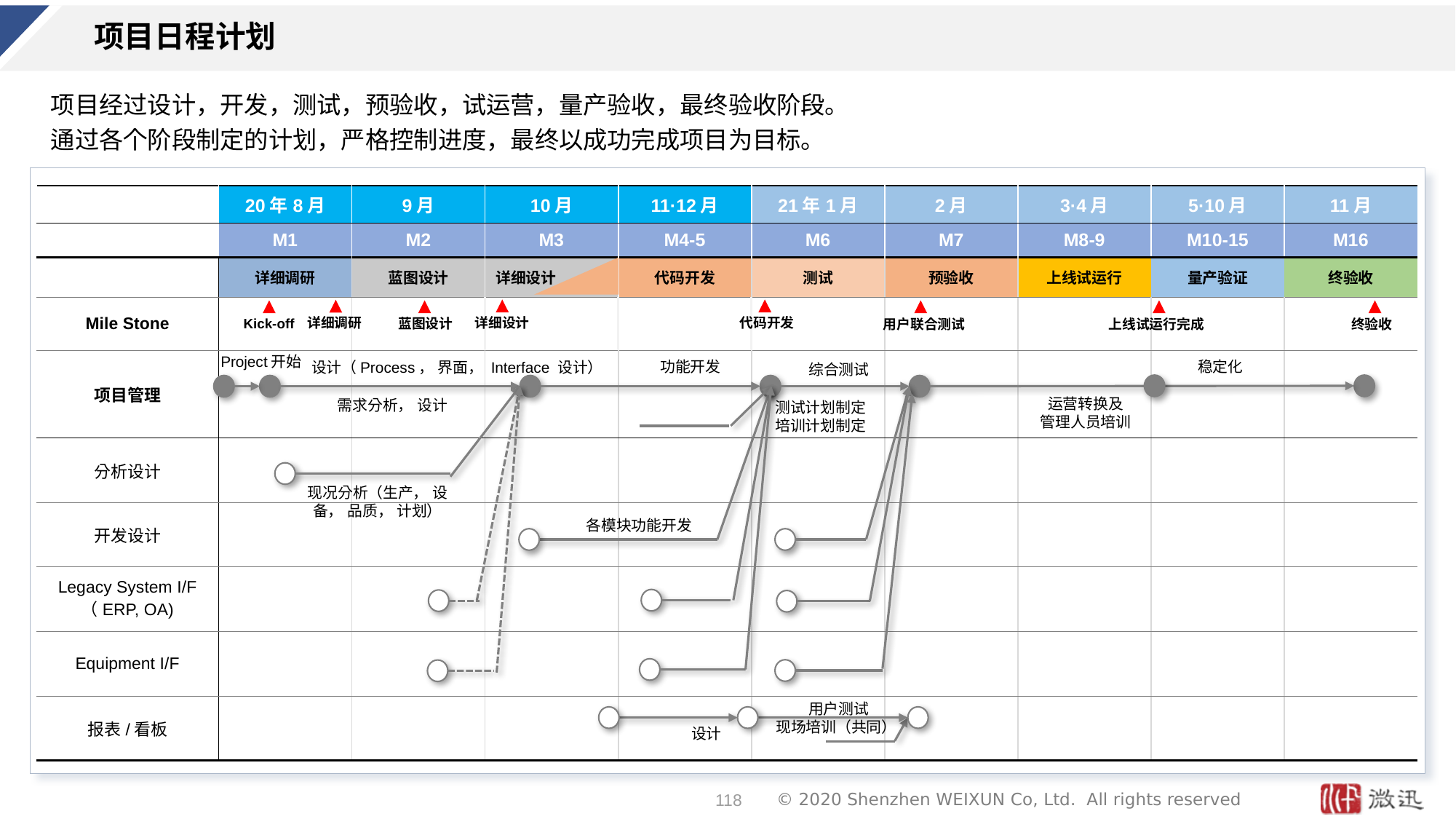

# 项目日程计划
项目经过设计，开发，测试，预验收，试运营，量产验收，最终验收阶段。
通过各个阶段制定的计划，严格控制进度，最终以成功完成项目为目标。
|  | 20年8月 | 9月 | 10月 | 11·12月 | 21年1月 | 2月 | 3·4月 | 5·10月 | 11月 |
| --- | --- | --- | --- | --- | --- | --- | --- | --- | --- |
|  | M1 | M2 | M3 | M4-5 | M6 | M7 | M8-9 | M10-15 | M16 |
|  | 详细调研 | 蓝图设计 | 详细设计 | 代码开发 | 测试 | 预验收 | 上线试运行 | 量产验证 | 终验收 |
| Mile Stone |  |  |  |  |  |  |  |  |  |
| 项目管理 |  |  |  |  |  |  |  |  |  |
| 分析设计 |  |  |  |  |  |  |  |  |  |
| 开发设计 |  |  |  |  |  |  |  |  |  |
| Legacy System I/F （ERP, OA) |  |  |  |  |  |  |  |  |  |
| Equipment I/F |  |  |  |  |  |  |  |  |  |
| 报表/看板 |  |  |  |  |  |  |  |  |  |

详细设计
代码开发
详细调研
Kick-off
蓝图设计
用户联合测试
终验收
上线试运行完成
Project开始
功能开发
稳定化
设计（Process， 界面， Interface 设计）
综合测试

运营转换及
管理人员培训
需求分析， 设计
测试计划制定
培训计划制定

现况分析（生产， 设备， 品质， 计划）
各模块功能开发

用户测试
现场培训（共同）

设计
118